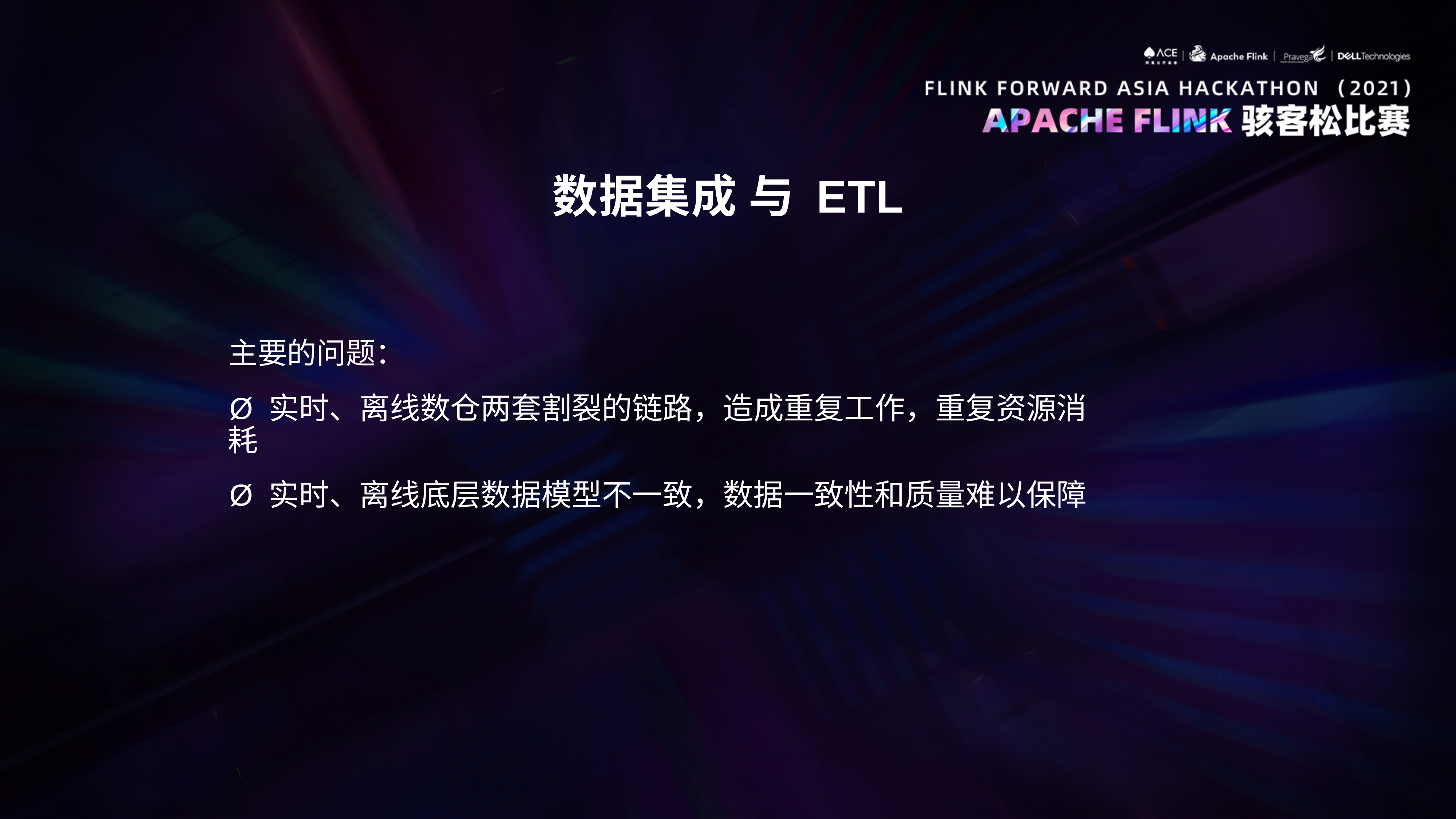

E6636BC20180234D78A0072836F0BAB0F2B9B20E1FC76B80A6D98E35B1532BABDB4EB6385161FB0D22092808C84662EB9A09212A61D05B911BBFC2137CAE22DE24F092ADB0257647F40824D7682246A28692ECA57747672198DB019AF066FC78DBC62A9CCE3
数据集成 与 ETL

主要的问题：

Ø 实时、离线数仓两套割裂的链路，造成重复工作，重复资源消耗

Ø 实时、离线底层数据模型不一致，数据一致性和质量难以保障